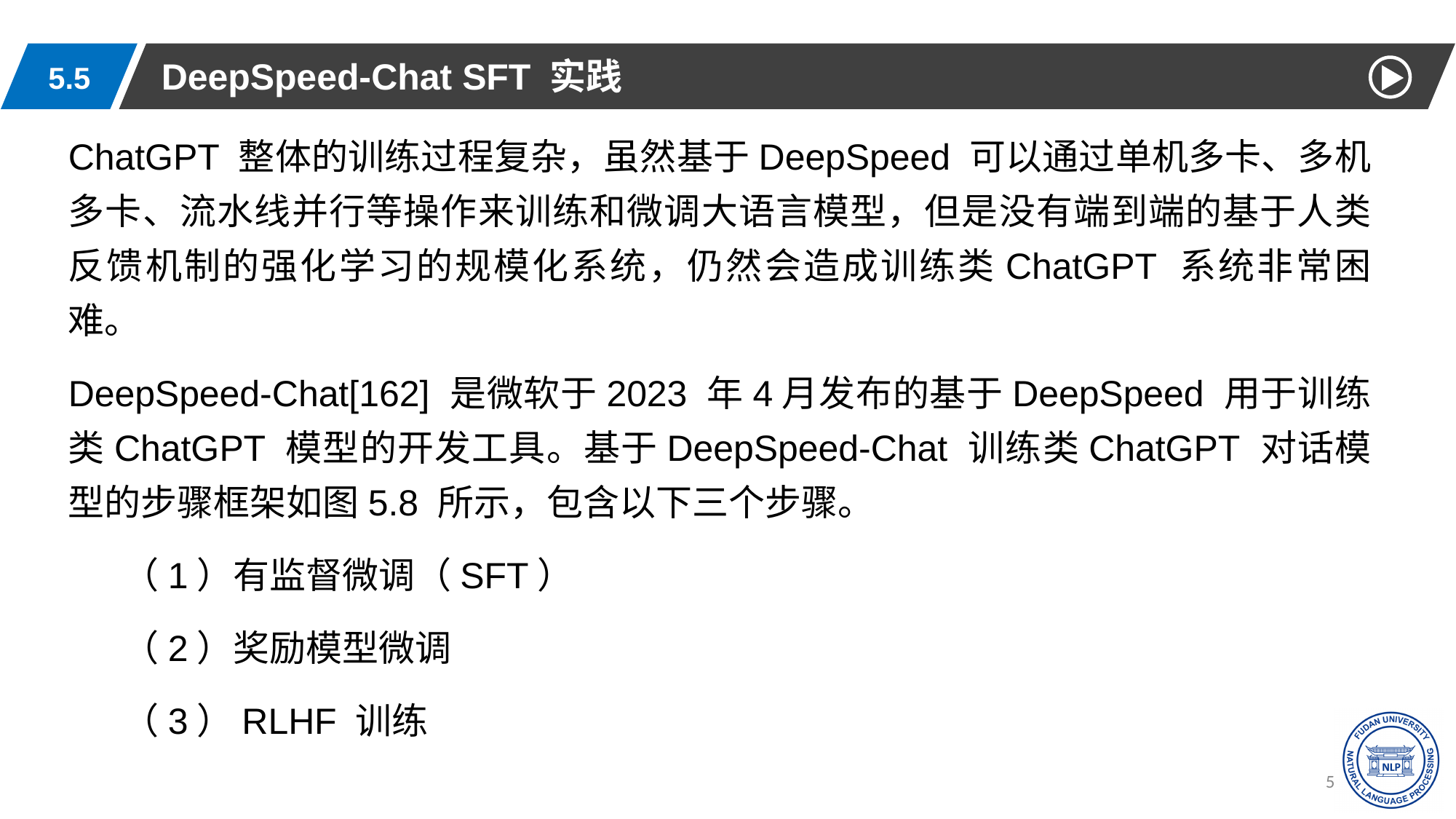

DeepSpeed-Chat SFT 实践
5.5

ChatGPT 整体的训练过程复杂，虽然基于DeepSpeed 可以通过单机多卡、多机多卡、流水线并行等操作来训练和微调大语言模型，但是没有端到端的基于人类反馈机制的强化学习的规模化系统，仍然会造成训练类ChatGPT 系统非常困难。
DeepSpeed-Chat[162] 是微软于2023 年4月发布的基于DeepSpeed 用于训练类ChatGPT 模型的开发工具。基于DeepSpeed-Chat 训练类ChatGPT 对话模型的步骤框架如图5.8 所示，包含以下三个步骤。
（1）有监督微调（SFT）
（2）奖励模型微调
（3）RLHF 训练
54